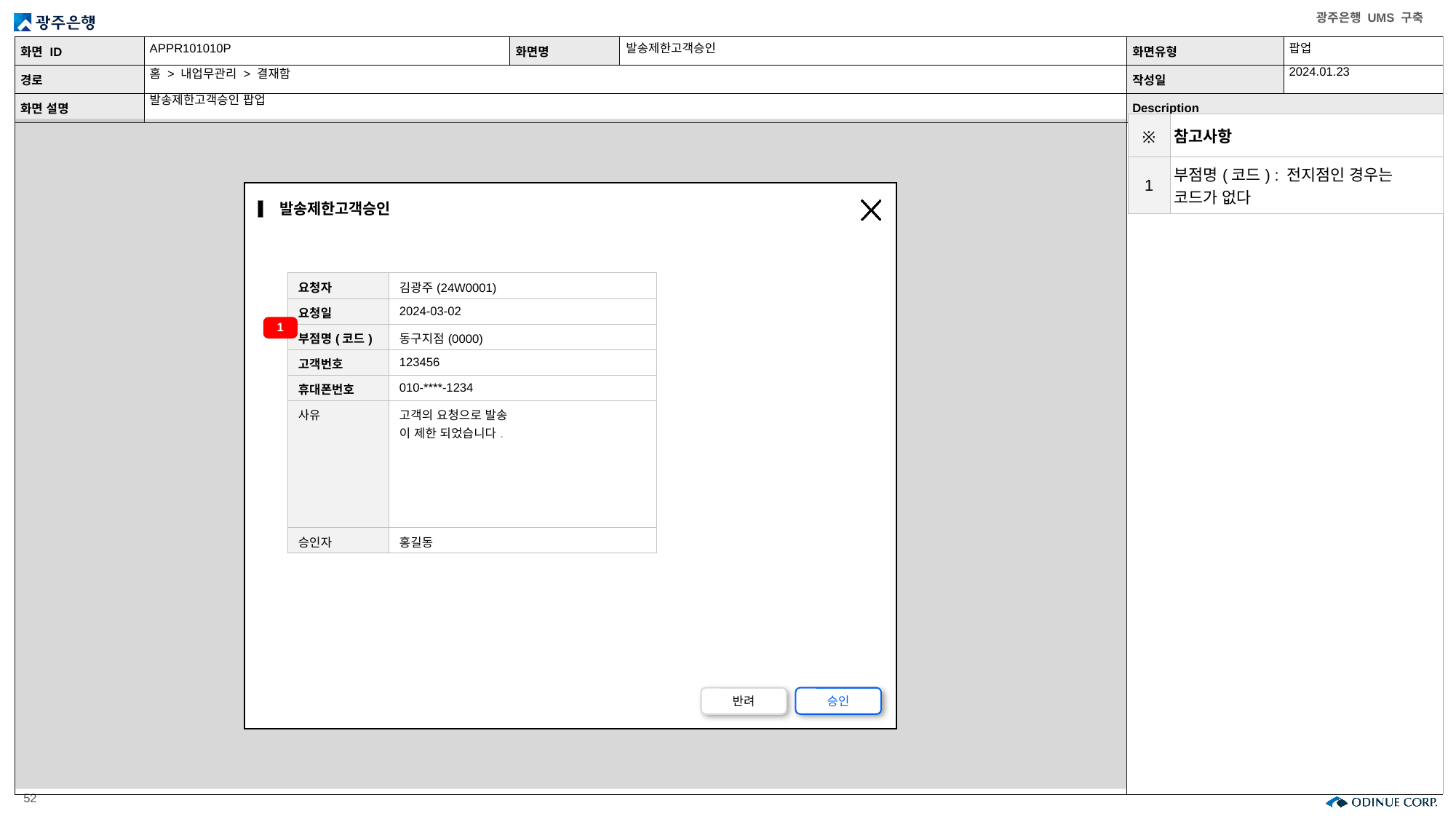

APPR101010P
발송제한고객승인
팝업
2024.01.23
홈 > 내업무관리 > 결재함
발송제한고객승인 팝업
| ※ | 참고사항 |
| --- | --- |
| 1 | 부점명(코드) : 전지점인 경우는 코드가 없다 |
발송제한고객승인

| 요청자 | 김광주(24W0001) |
| --- | --- |
| 요청일 | 2024-03-02 |
| 부점명(코드) | 동구지점(0000) |
| 고객번호 | 123456 |
| 휴대폰번호 | 010-\*\*\*\*-1234 |
| 사유 | 고객의 요청으로 발송 이 제한 되었습니다. |
| 승인자 | 홍길동 |
1
반려
승인